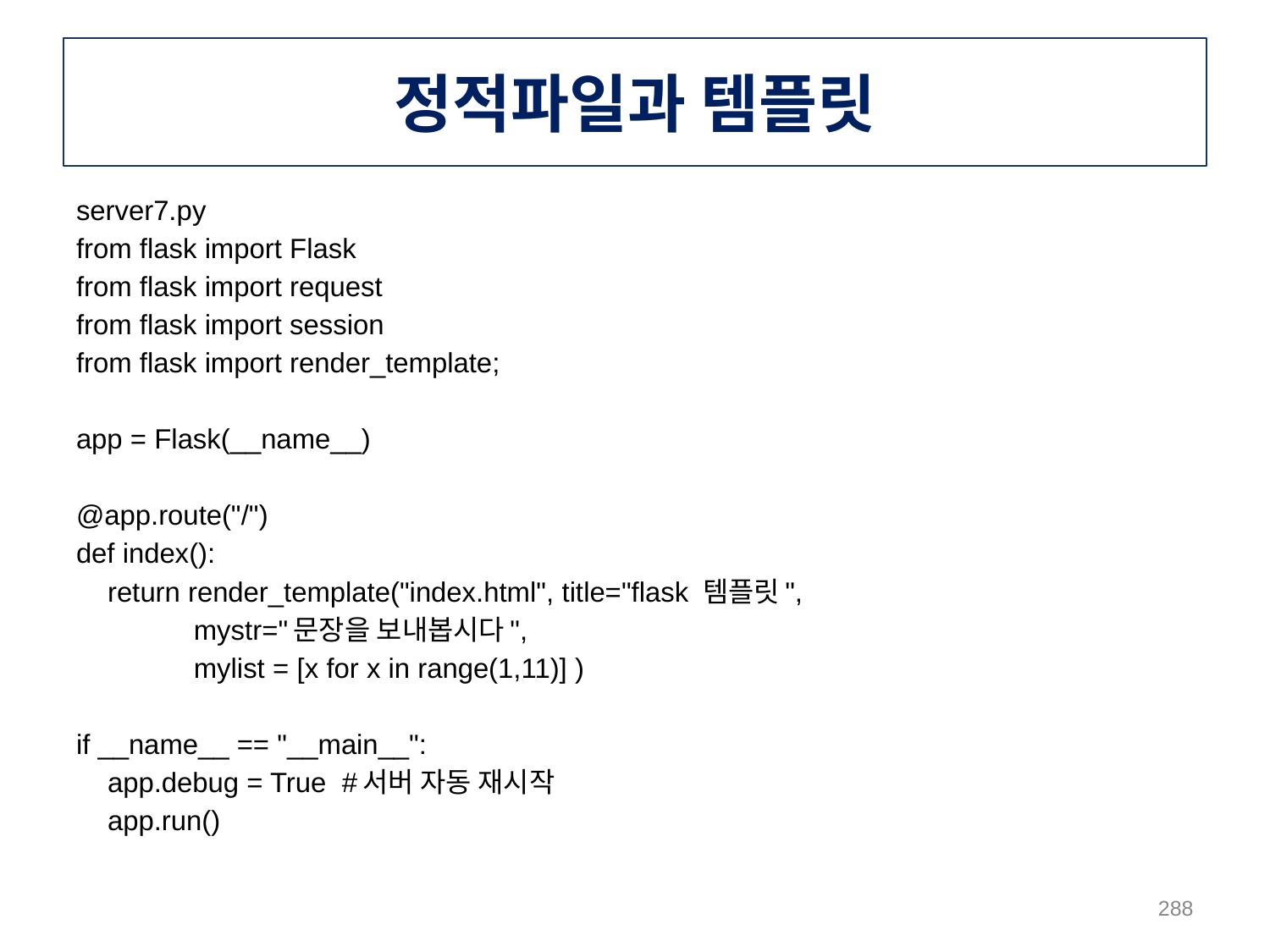

# 정적파일과 템플릿
server7.py
from flask import Flask
from flask import request
from flask import session
from flask import render_template;

app = Flask(__name__)

@app.route("/")
def index():
    return render_template("index.html", title="flask 템플릿",
               mystr="문장을 보내봅시다",
               mylist = [x for x in range(1,11)] )

if __name__ == "__main__":
    app.debug = True  #서버 자동 재시작
    app.run()
288